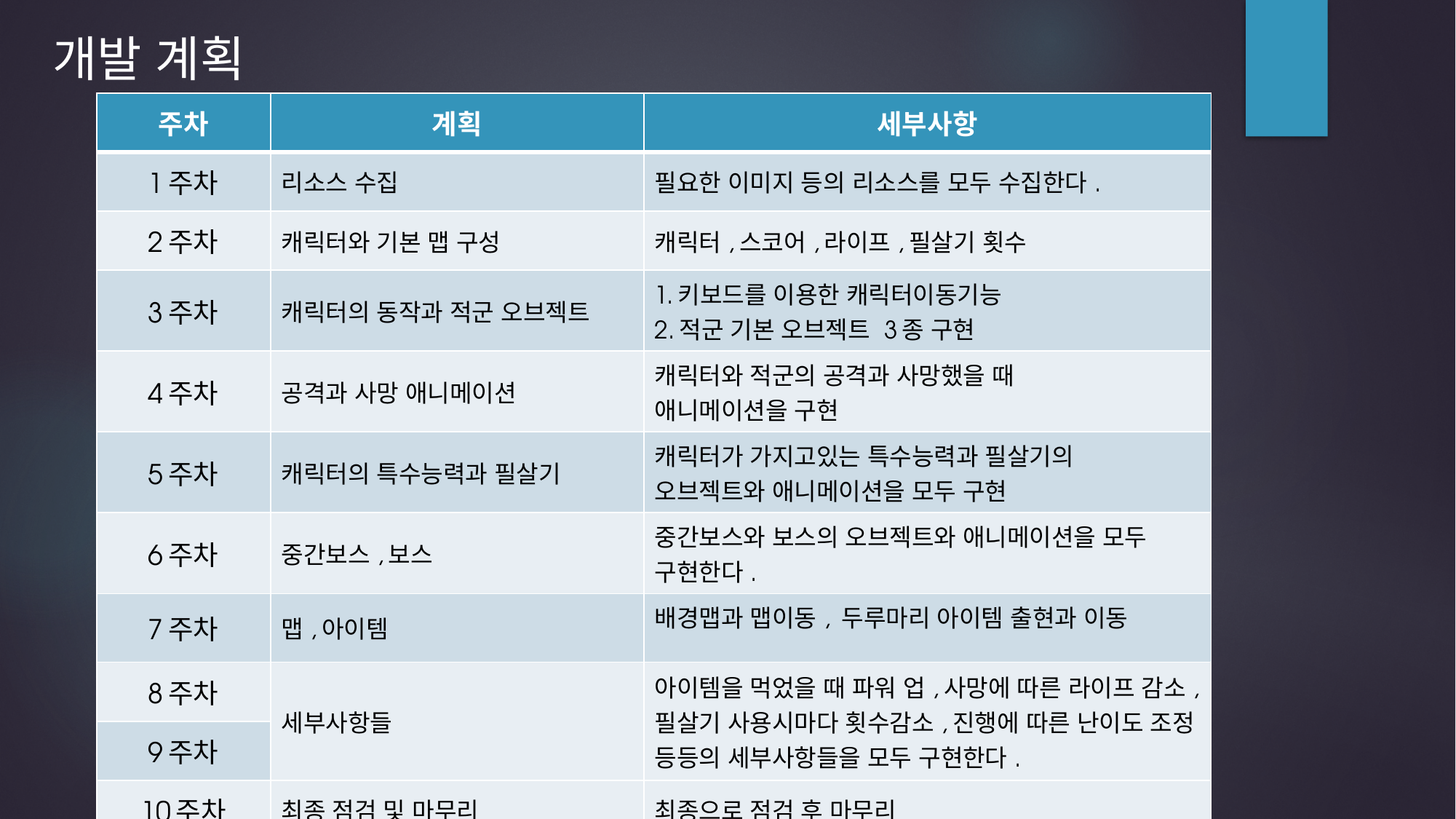

개발 계획
| 주차 | 계획 | 세부사항 |
| --- | --- | --- |
| 1주차 | 리소스 수집 | 필요한 이미지 등의 리소스를 모두 수집한다. |
| 2주차 | 캐릭터와 기본 맵 구성 | 캐릭터,스코어,라이프,필살기 횟수 |
| 3주차 | 캐릭터의 동작과 적군 오브젝트 | 1.키보드를 이용한 캐릭터이동기능 2.적군 기본 오브젝트 3종 구현 |
| 4주차 | 공격과 사망 애니메이션 | 캐릭터와 적군의 공격과 사망했을 때 애니메이션을 구현 |
| 5주차 | 캐릭터의 특수능력과 필살기 | 캐릭터가 가지고있는 특수능력과 필살기의 오브젝트와 애니메이션을 모두 구현 |
| 6주차 | 중간보스,보스 | 중간보스와 보스의 오브젝트와 애니메이션을 모두 구현한다. |
| 7주차 | 맵,아이템 | 배경맵과 맵이동, 두루마리 아이템 출현과 이동 |
| 8주차 | 세부사항들 | 아이템을 먹었을 때 파워 업,사망에 따른 라이프 감소,필살기 사용시마다 횟수감소,진행에 따른 난이도 조정 등등의 세부사항들을 모두 구현한다. |
| 9주차 |  |  |
| 10주차 | 최종 점검 및 마무리 | 최종으로 점검 후 마무리 |